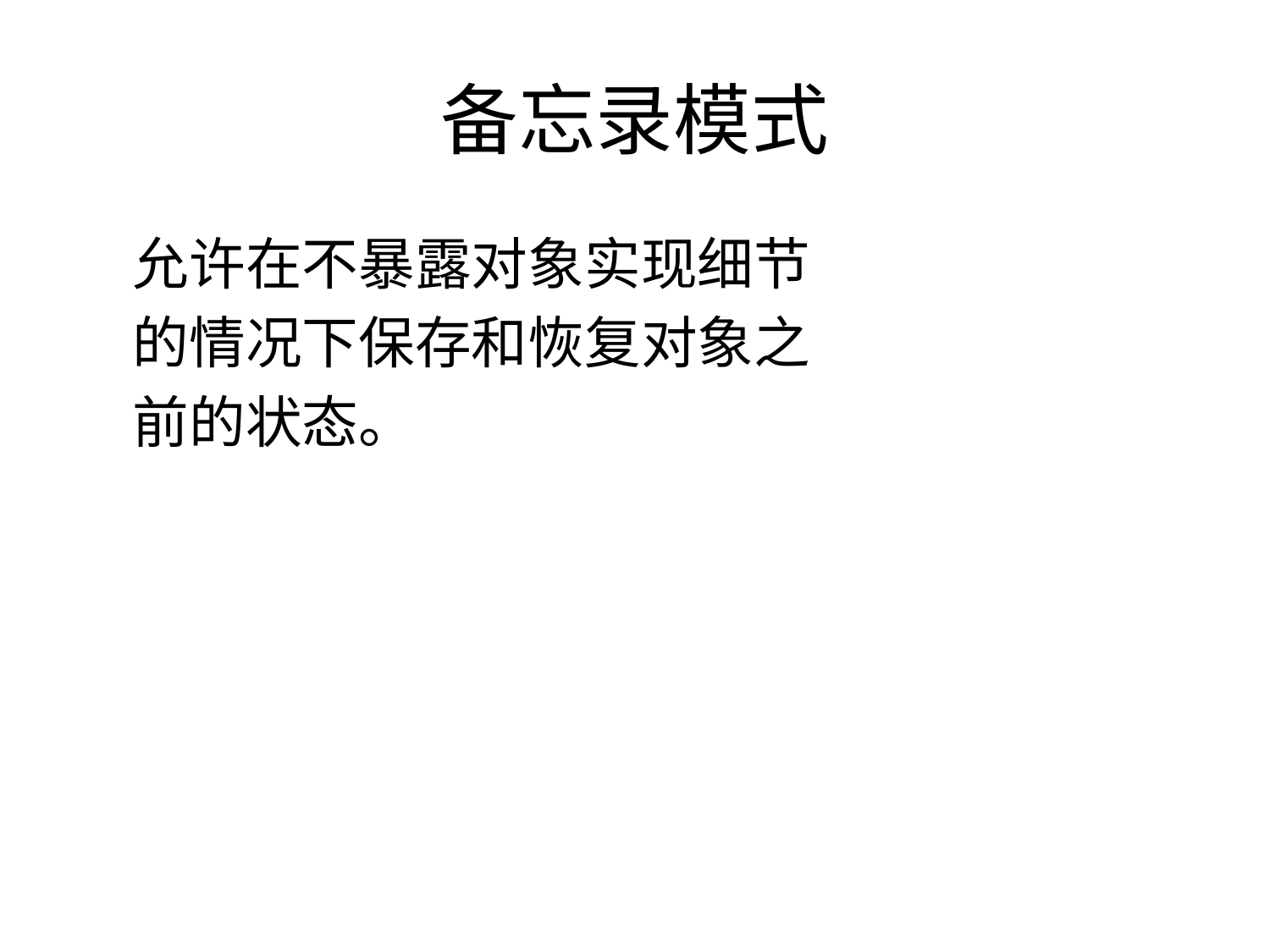

# 备忘录模式
　允许在不暴露对象实现细节
　的情况下保存和恢复对象之
　前的状态。